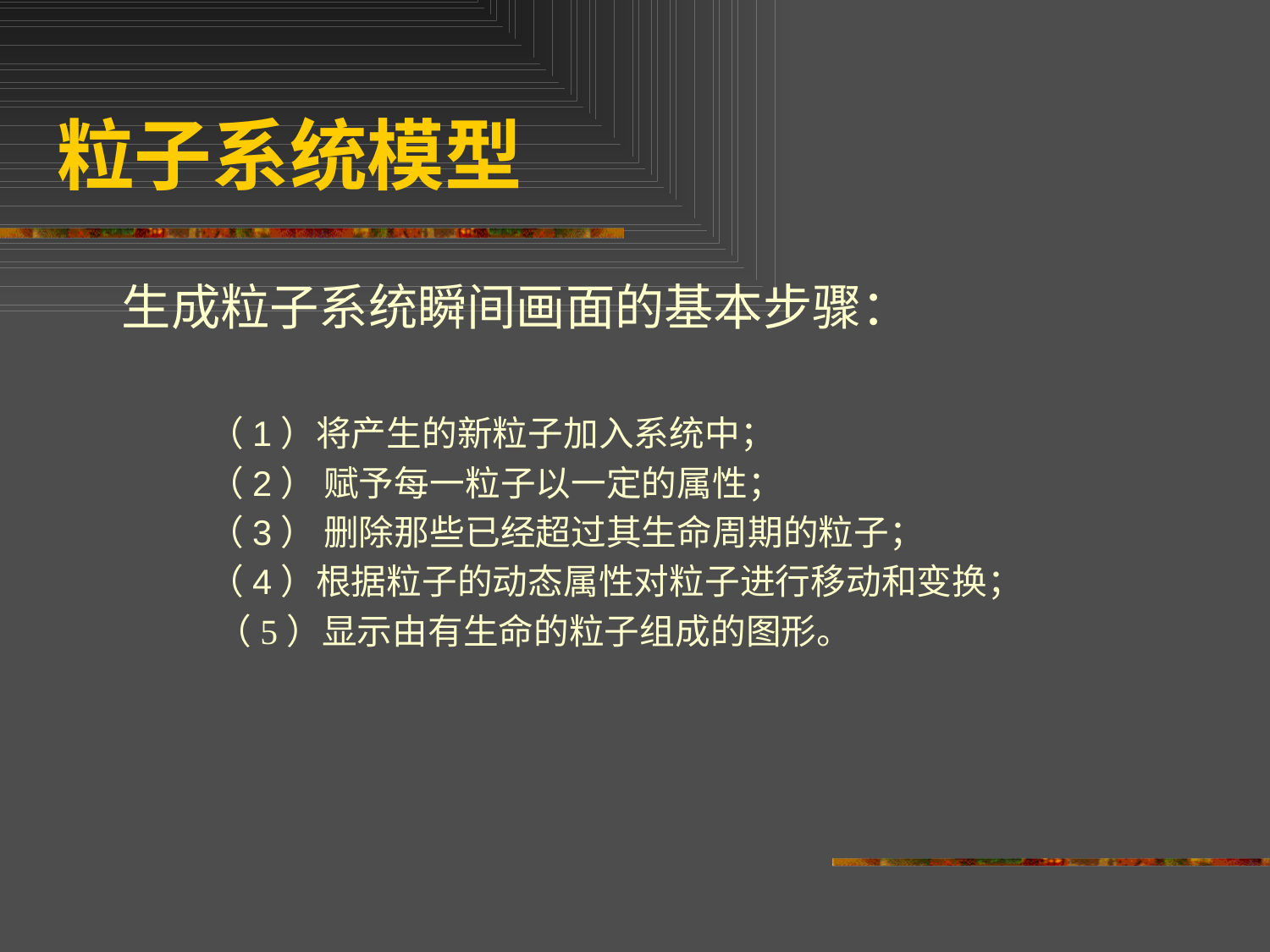

# 粒子系统模型
生成粒子系统瞬间画面的基本步骤：

          （1）将产生的新粒子加入系统中；
          （2） 赋予每一粒子以一定的属性；
          （3） 删除那些已经超过其生命周期的粒子；
          （4）根据粒子的动态属性对粒子进行移动和变换；
           （5）显示由有生命的粒子组成的图形。